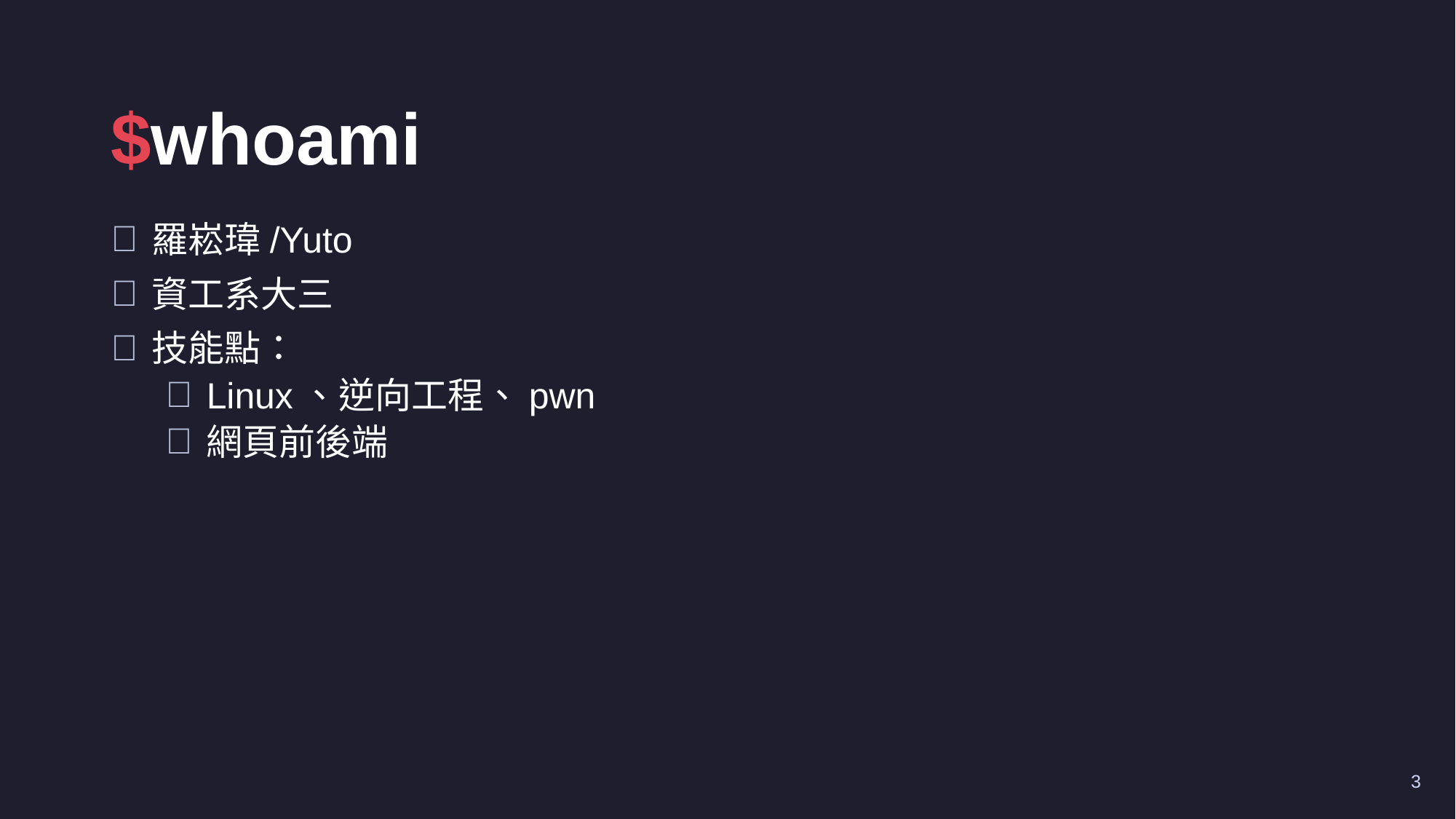

# $whoami
羅崧瑋/Yuto
資工系大三
技能點：
Linux、逆向工程、pwn
網頁前後端

3